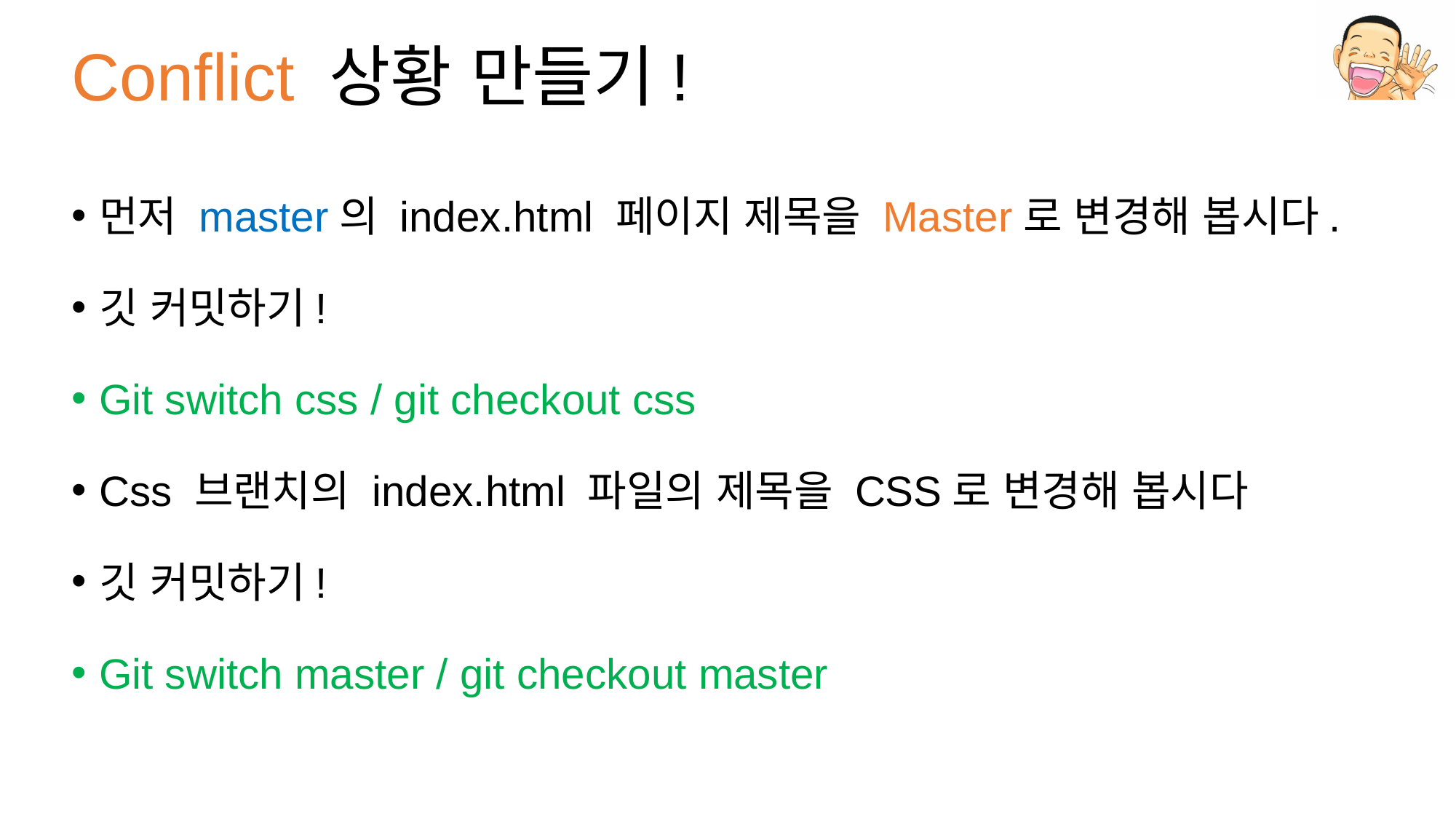

# Conflict 상황 만들기!
먼저 master의 index.html 페이지 제목을 Master로 변경해 봅시다.
깃 커밋하기!
Git switch css / git checkout css
Css 브랜치의 index.html 파일의 제목을 CSS로 변경해 봅시다
깃 커밋하기!
Git switch master / git checkout master